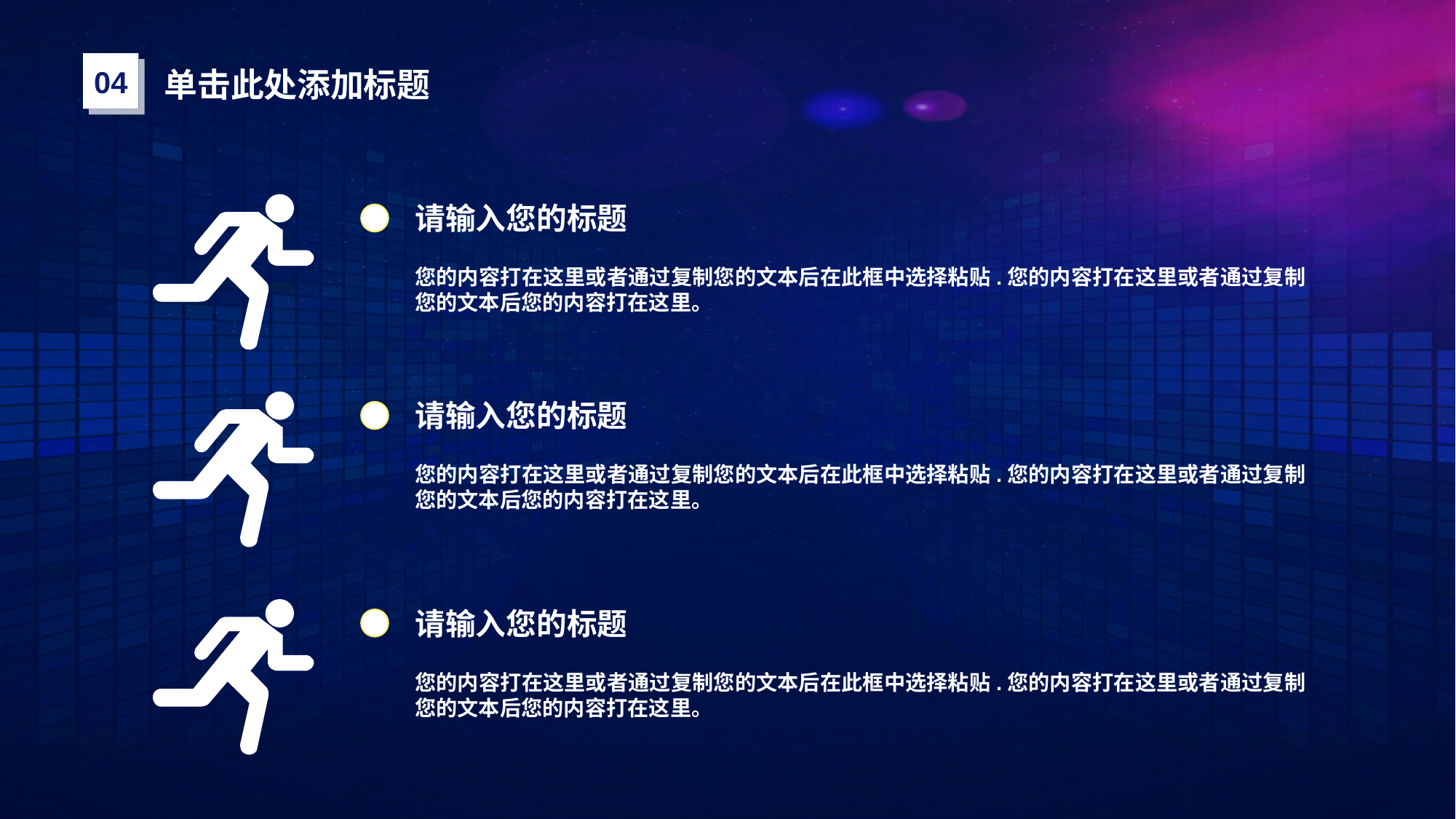

04
单击此处添加标题

请输入您的标题
您的内容打在这里或者通过复制您的文本后在此框中选择粘贴.您的内容打在这里或者通过复制您的文本后您的内容打在这里。

请输入您的标题
您的内容打在这里或者通过复制您的文本后在此框中选择粘贴.您的内容打在这里或者通过复制您的文本后您的内容打在这里。

请输入您的标题
您的内容打在这里或者通过复制您的文本后在此框中选择粘贴.您的内容打在这里或者通过复制您的文本后您的内容打在这里。